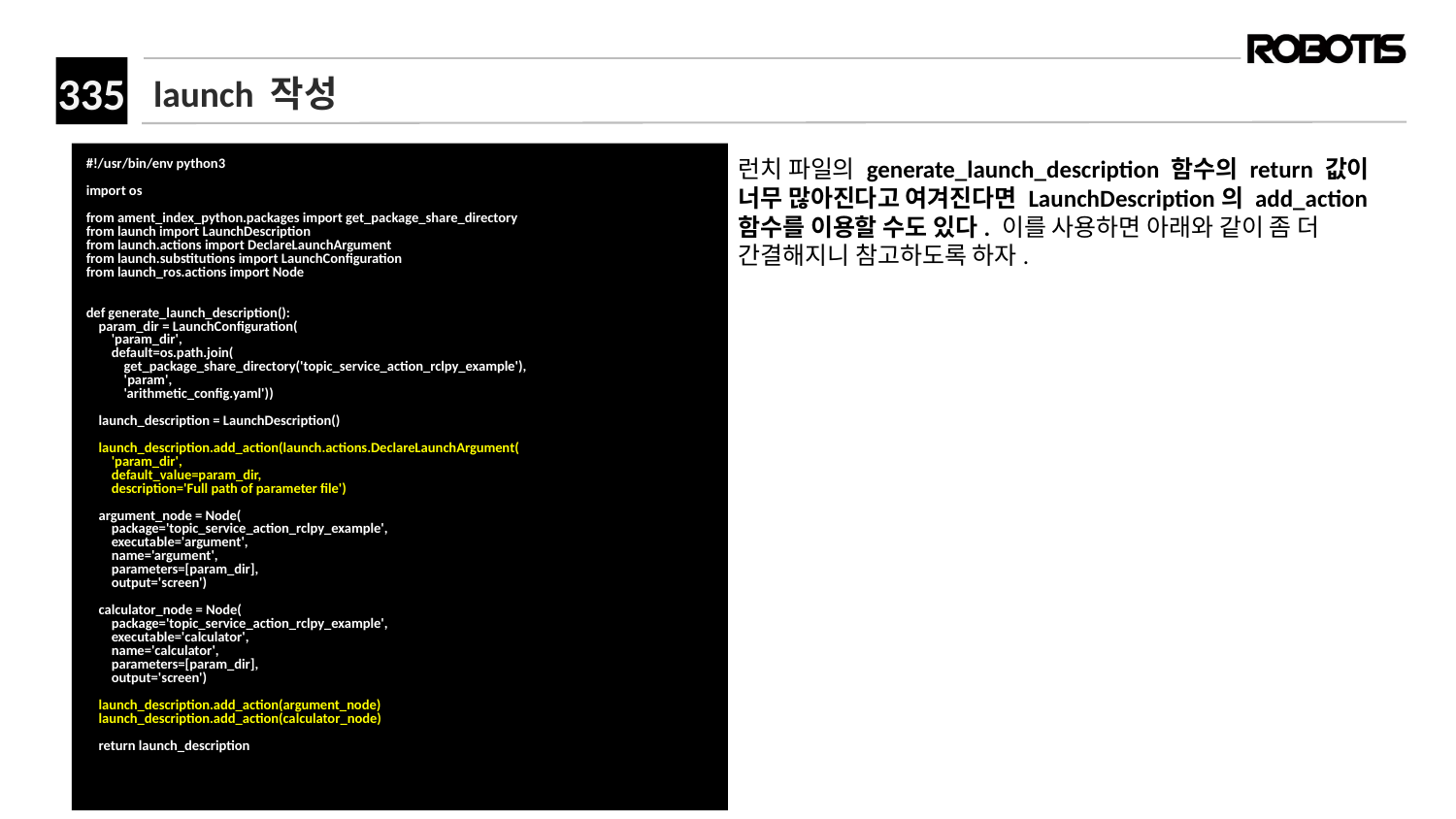

# launch 작성

#!/usr/bin/env python3

import os

from ament_index_python.packages import get_package_share_directory
from launch import LaunchDescription
from launch.actions import DeclareLaunchArgument
from launch.substitutions import LaunchConfiguration
from launch_ros.actions import Node

def generate_launch_description():
    param_dir = LaunchConfiguration(
        'param_dir',
        default=os.path.join(
            get_package_share_directory('topic_service_action_rclpy_example'),
            'param',
            'arithmetic_config.yaml'))

    launch_description = LaunchDescription()

    launch_description.add_action(launch.actions.DeclareLaunchArgument(
        'param_dir',
        default_value=param_dir,
        description='Full path of parameter file')

    argument_node = Node(
        package='topic_service_action_rclpy_example',
        executable='argument',
        name='argument',
        parameters=[param_dir],
        output='screen')

    calculator_node = Node(
        package='topic_service_action_rclpy_example',
        executable='calculator',
        name='calculator',
        parameters=[param_dir],
        output='screen')

    launch_description.add_action(argument_node)
    launch_description.add_action(calculator_node)

    return launch_description

런치 파일의 generate_launch_description 함수의 return 값이 너무 많아진다고 여겨진다면 LaunchDescription의 add_action 함수를 이용할 수도 있다. 이를 사용하면 아래와 같이 좀 더 간결해지니 참고하도록 하자.